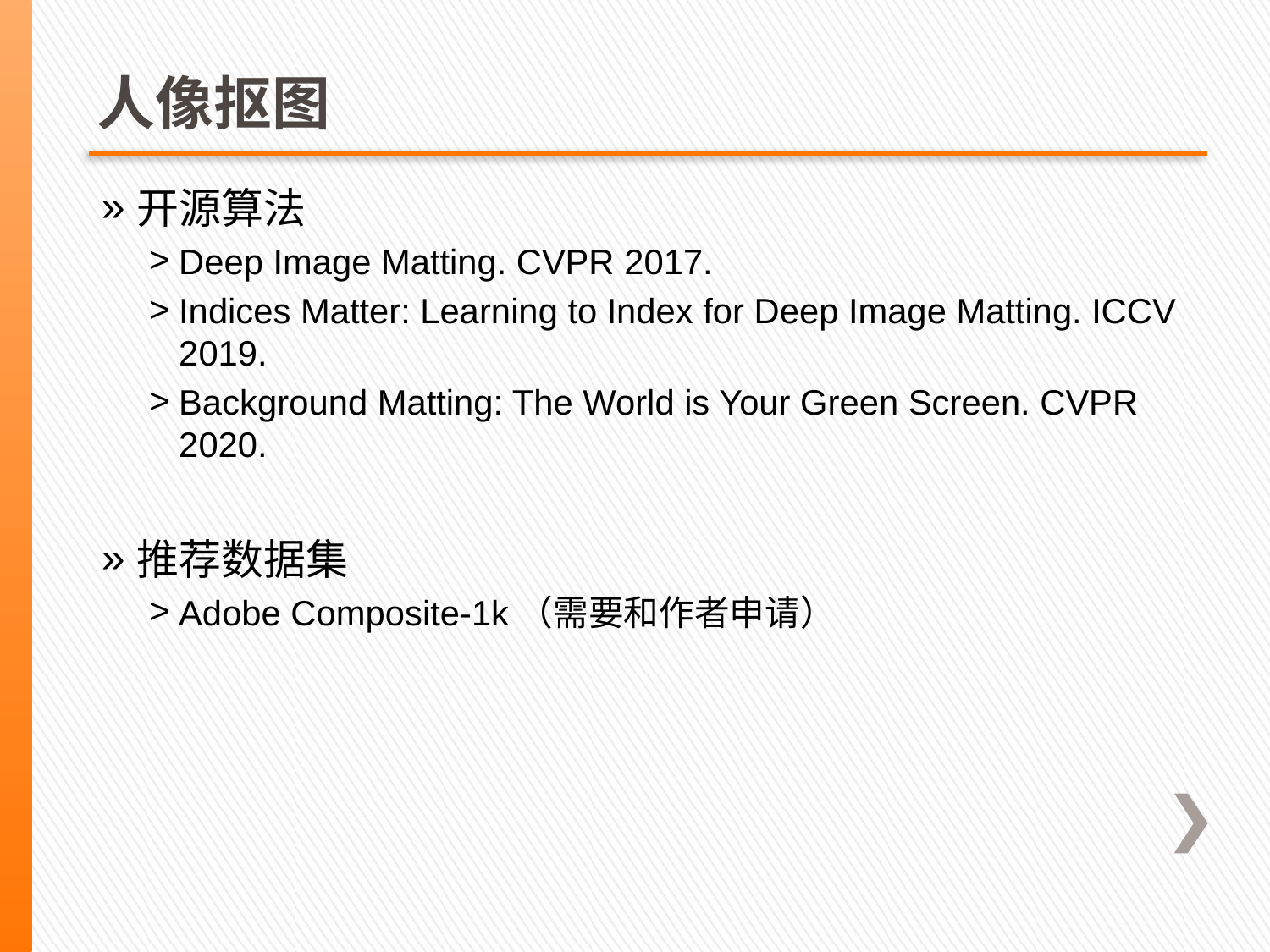

# 人像抠图
开源算法
Deep Image Matting. CVPR 2017.
Indices Matter: Learning to Index for Deep Image Matting. ICCV 2019.
Background Matting: The World is Your Green Screen. CVPR 2020.

推荐数据集
Adobe Composite-1k（需要和作者申请）